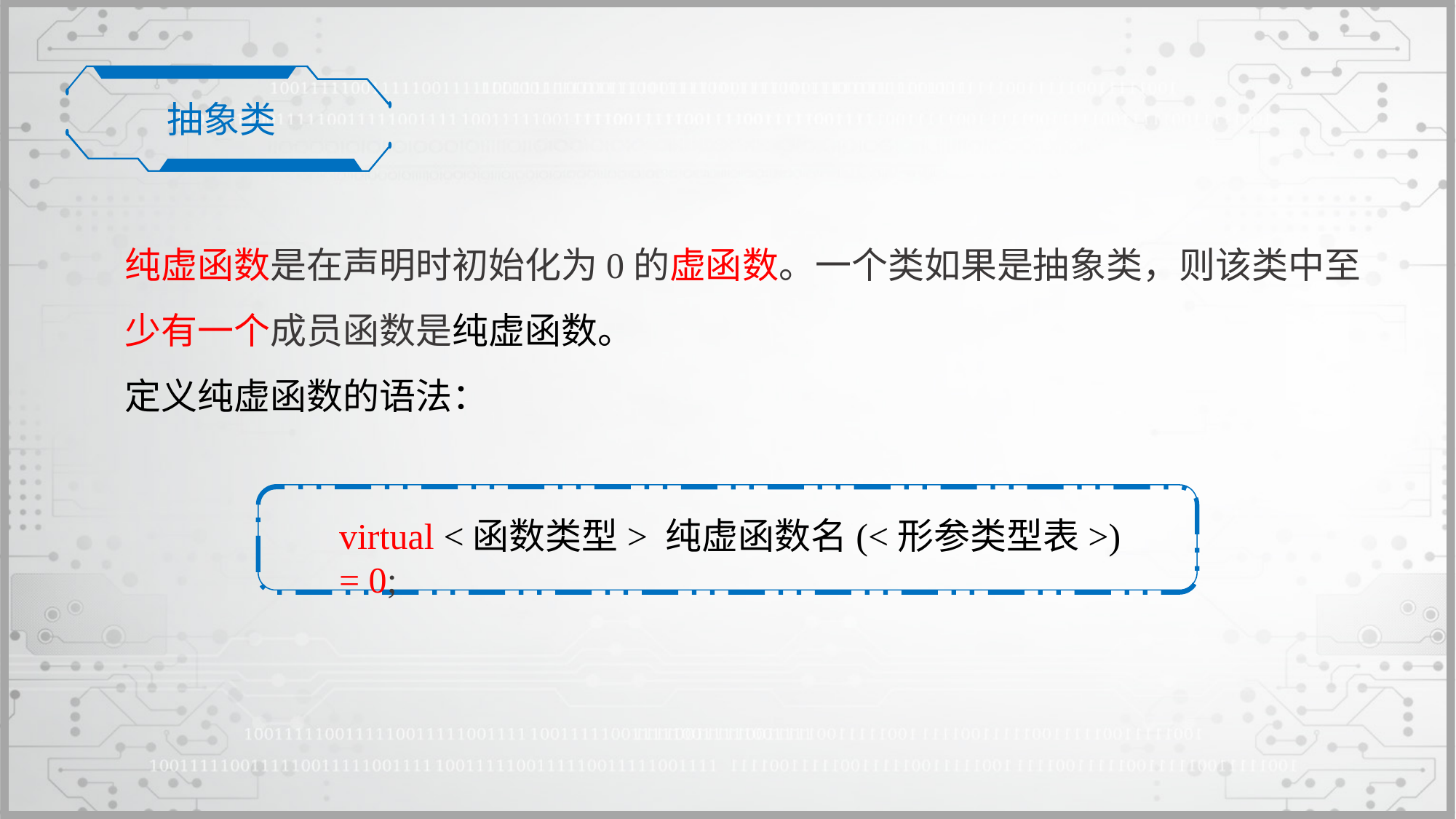

抽象类
纯虚函数是在声明时初始化为0的虚函数。一个类如果是抽象类，则该类中至少有一个成员函数是纯虚函数。
定义纯虚函数的语法：

virtual <函数类型> 纯虚函数名(<形参类型表>) = 0;